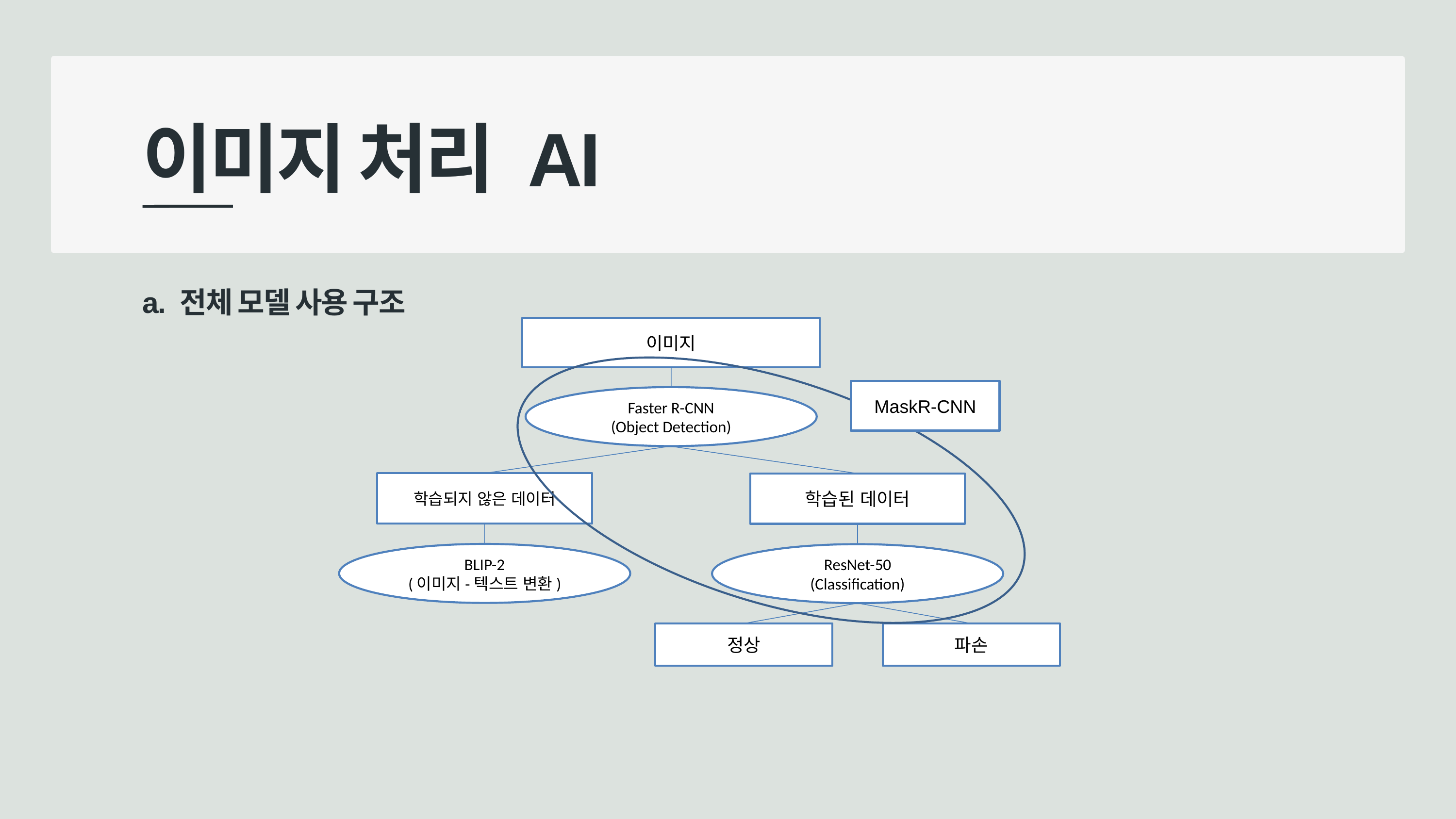

이미지 처리 AI

a. 전체 모델 사용 구조
이미지
Faster R-CNN
(Object Detection)
학습되지 않은 데이터
학습된 데이터
BLIP-2
(이미지-텍스트 변환)
ResNet-50
(Classification)
정상
파손

MaskR-CNN